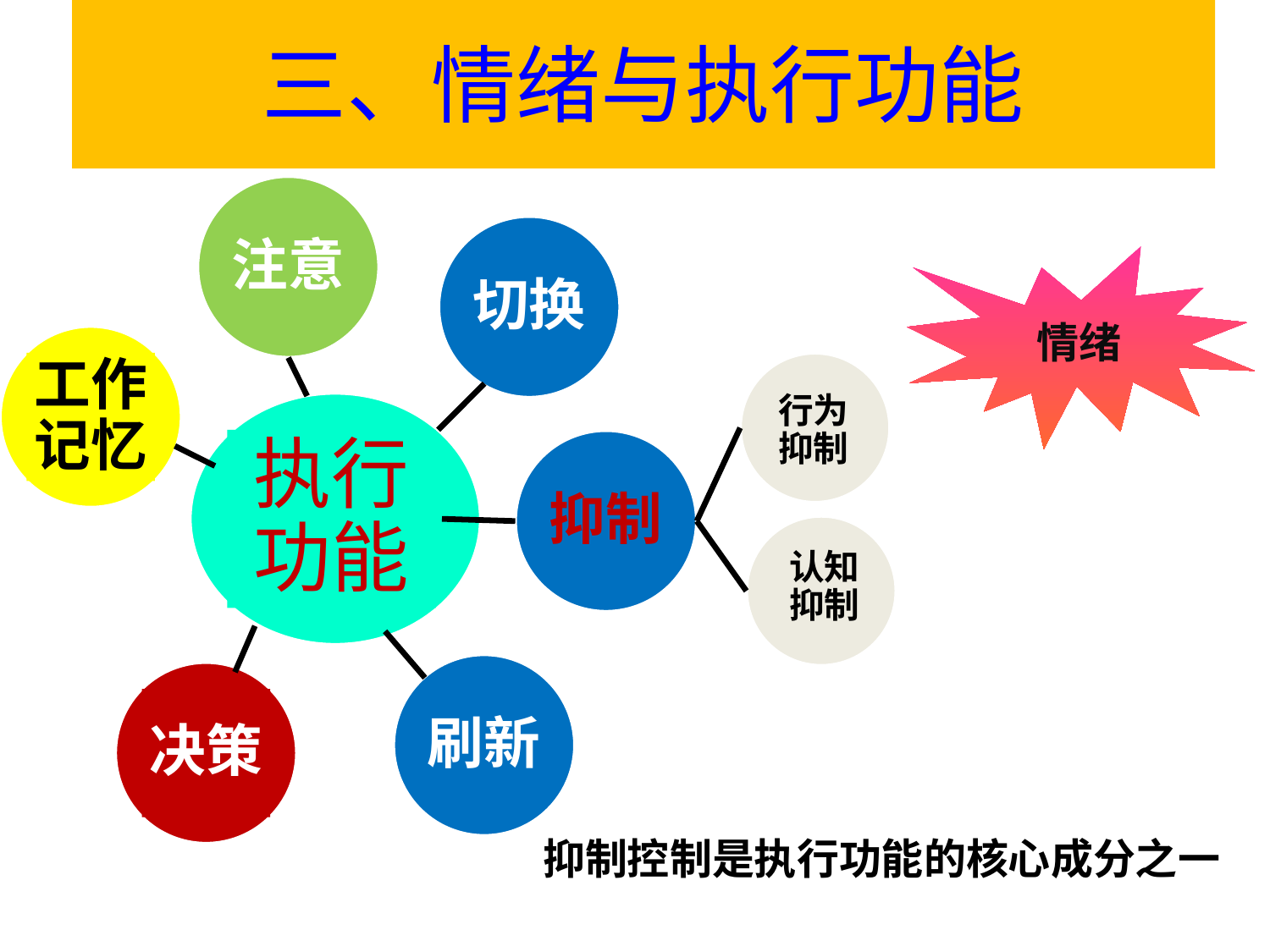

三、情绪与执行功能

注意

切换
情绪

工作记忆

行为抑制

执行功能

抑制

认知抑制

刷新

决策
抑制控制是执行功能的核心成分之一